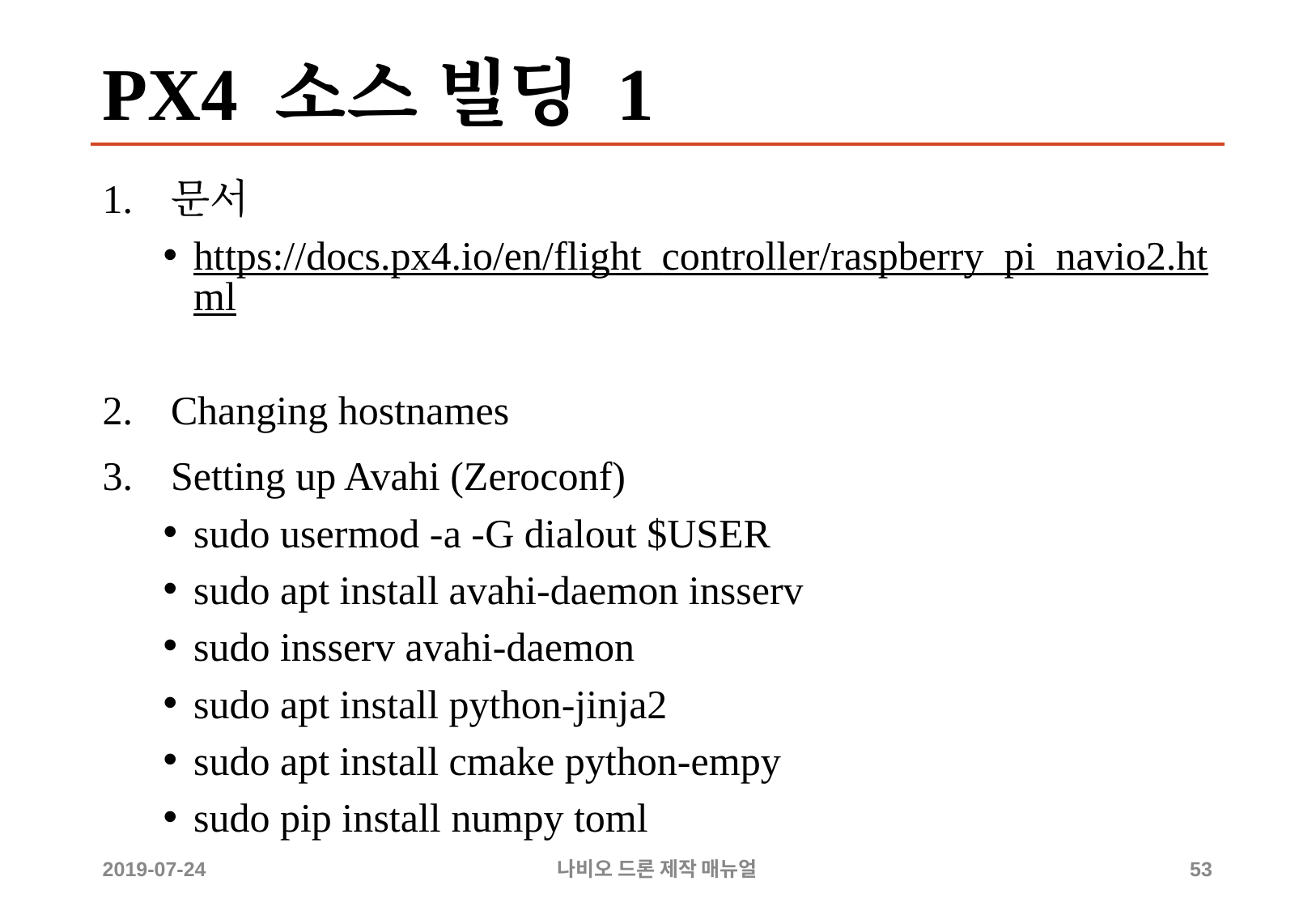

# PX4 소스 빌딩 1
문서
https://docs.px4.io/en/flight_controller/raspberry_pi_navio2.html
Changing hostnames
Setting up Avahi (Zeroconf)
sudo usermod -a -G dialout $USER
sudo apt install avahi-daemon insserv
sudo insserv avahi-daemon
sudo apt install python-jinja2
sudo apt install cmake python-empy
sudo pip install numpy toml

2019-07-24
나비오 드론 제작 매뉴얼
53